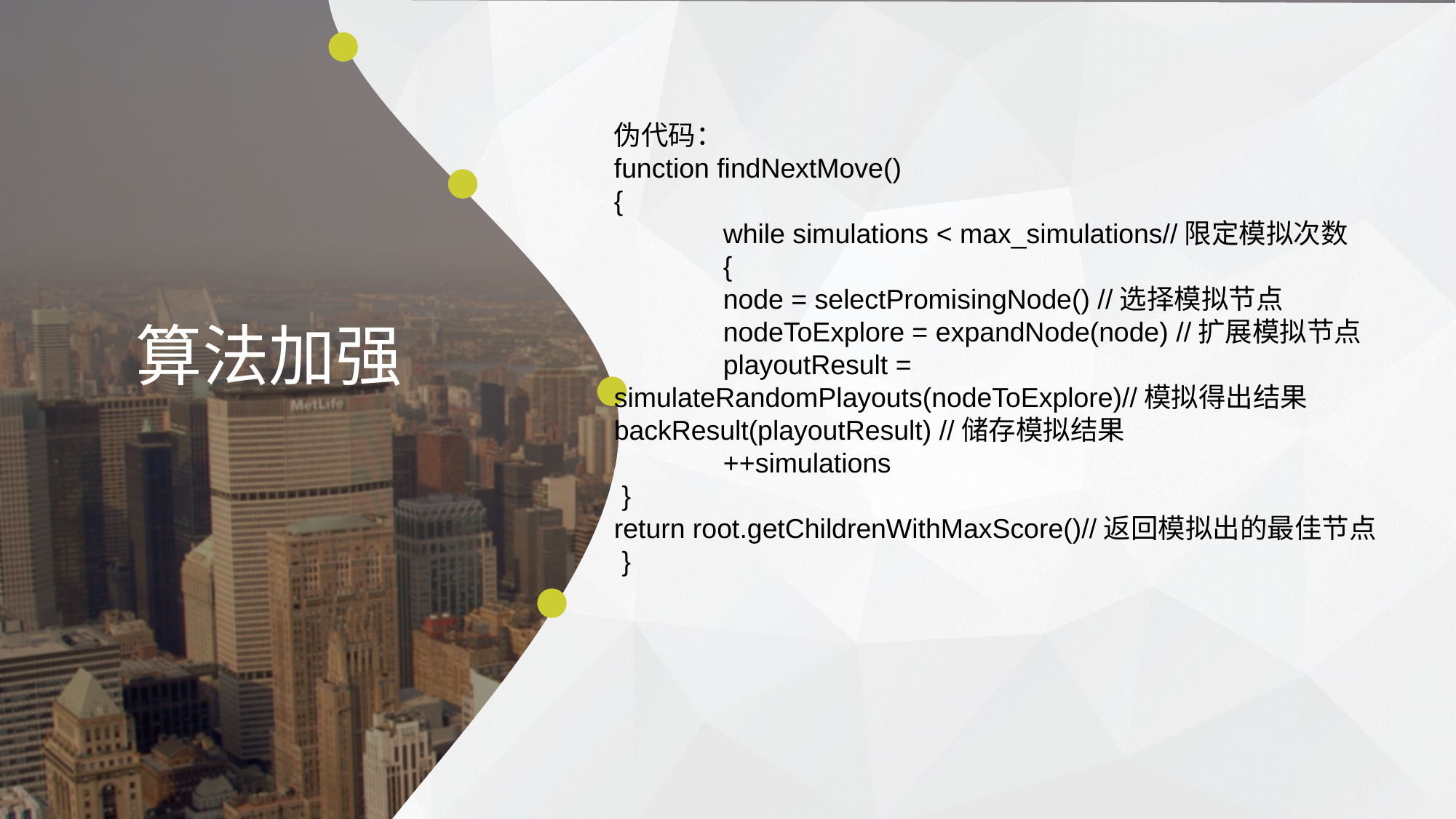

伪代码：
function findNextMove()
{
 	while simulations < max_simulations//限定模拟次数
 	{
	node = selectPromisingNode() //选择模拟节点
	nodeToExplore = expandNode(node) //扩展模拟节点
	playoutResult = 	simulateRandomPlayouts(nodeToExplore)//模拟得出结果 	backResult(playoutResult) //储存模拟结果
	++simulations
 }
return root.getChildrenWithMaxScore()//返回模拟出的最佳节点
 }

算法加强